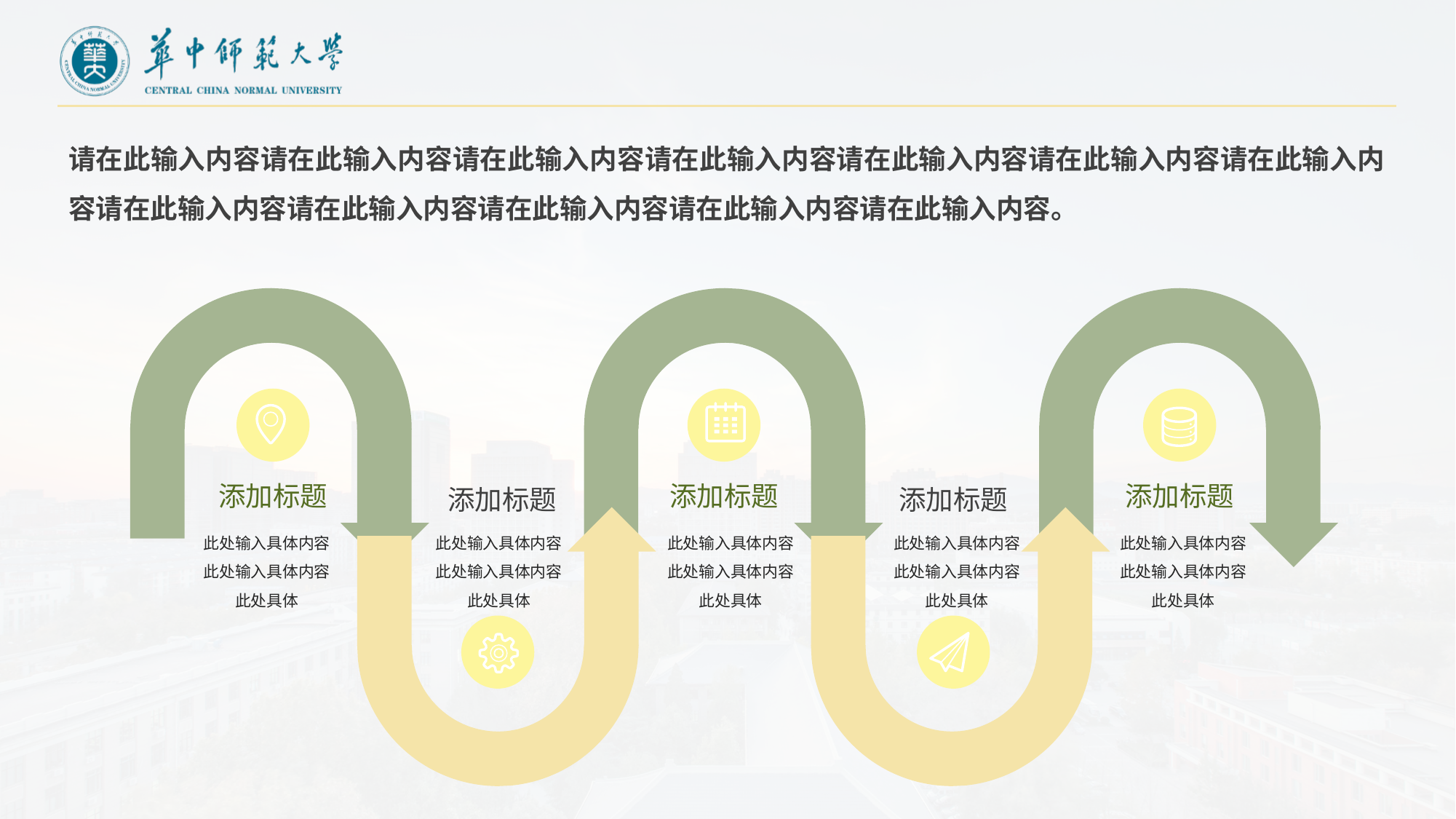

请在此输入内容请在此输入内容请在此输入内容请在此输入内容请在此输入内容请在此输入内容请在此输入内容请在此输入内容请在此输入内容请在此输入内容请在此输入内容请在此输入内容。

添加标题
添加标题
添加标题
添加标题
添加标题

此处输入具体内容
此处输入具体内容
此处具体
此处输入具体内容
此处输入具体内容
此处具体
此处输入具体内容
此处输入具体内容
此处具体
此处输入具体内容
此处输入具体内容
此处具体
此处输入具体内容
此处输入具体内容
此处具体

23